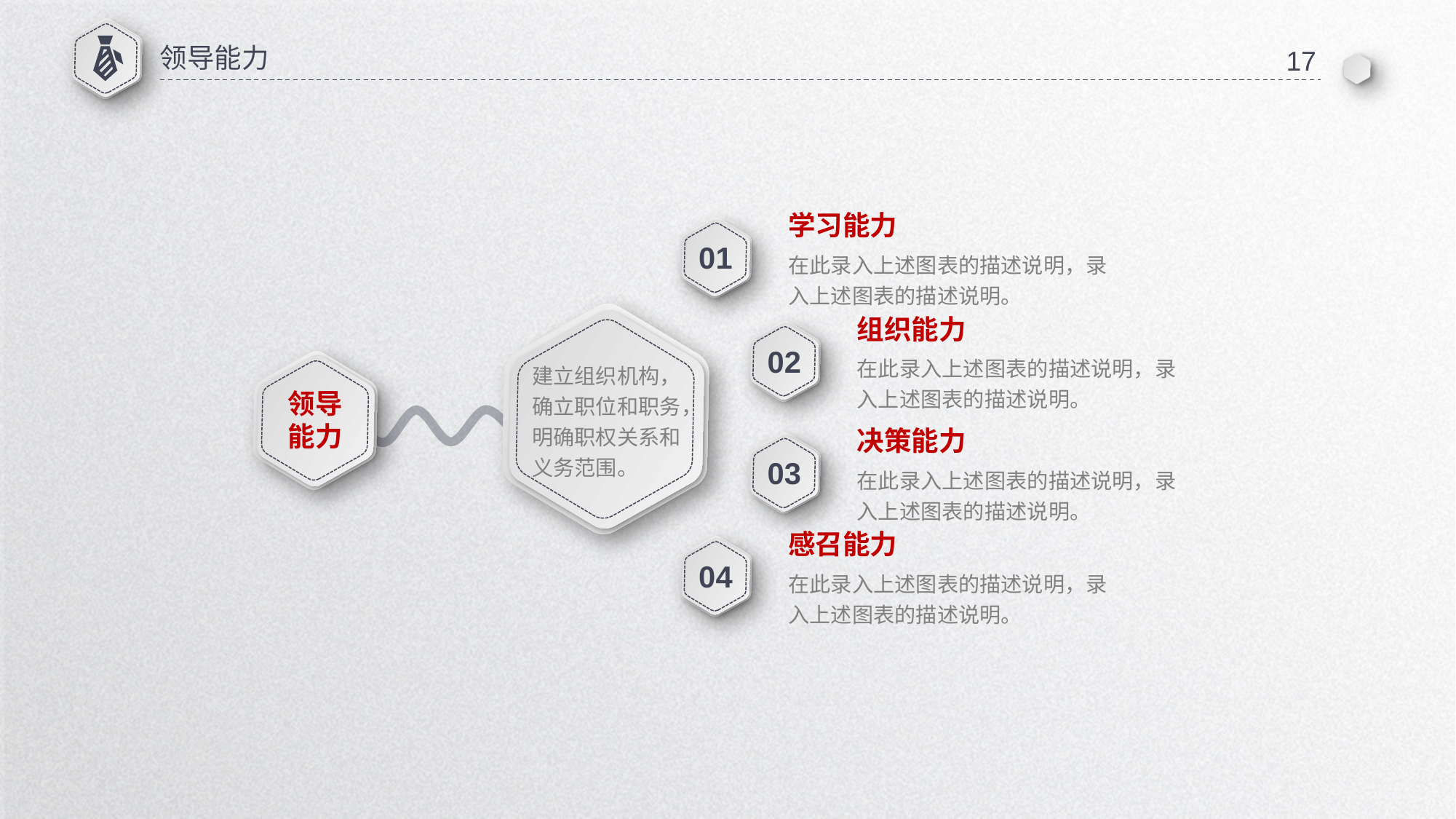

领导能力
17

学习能力

01
在此录入上述图表的描述说明，录入上述图表的描述说明。
组织能力

建立组织机构，
确立职位和职务，
明确职权关系和义务范围。

02
在此录入上述图表的描述说明，录入上述图表的描述说明。

领导
能力

决策能力

03
在此录入上述图表的描述说明，录入上述图表的描述说明。
感召能力

04
在此录入上述图表的描述说明，录入上述图表的描述说明。
延时符